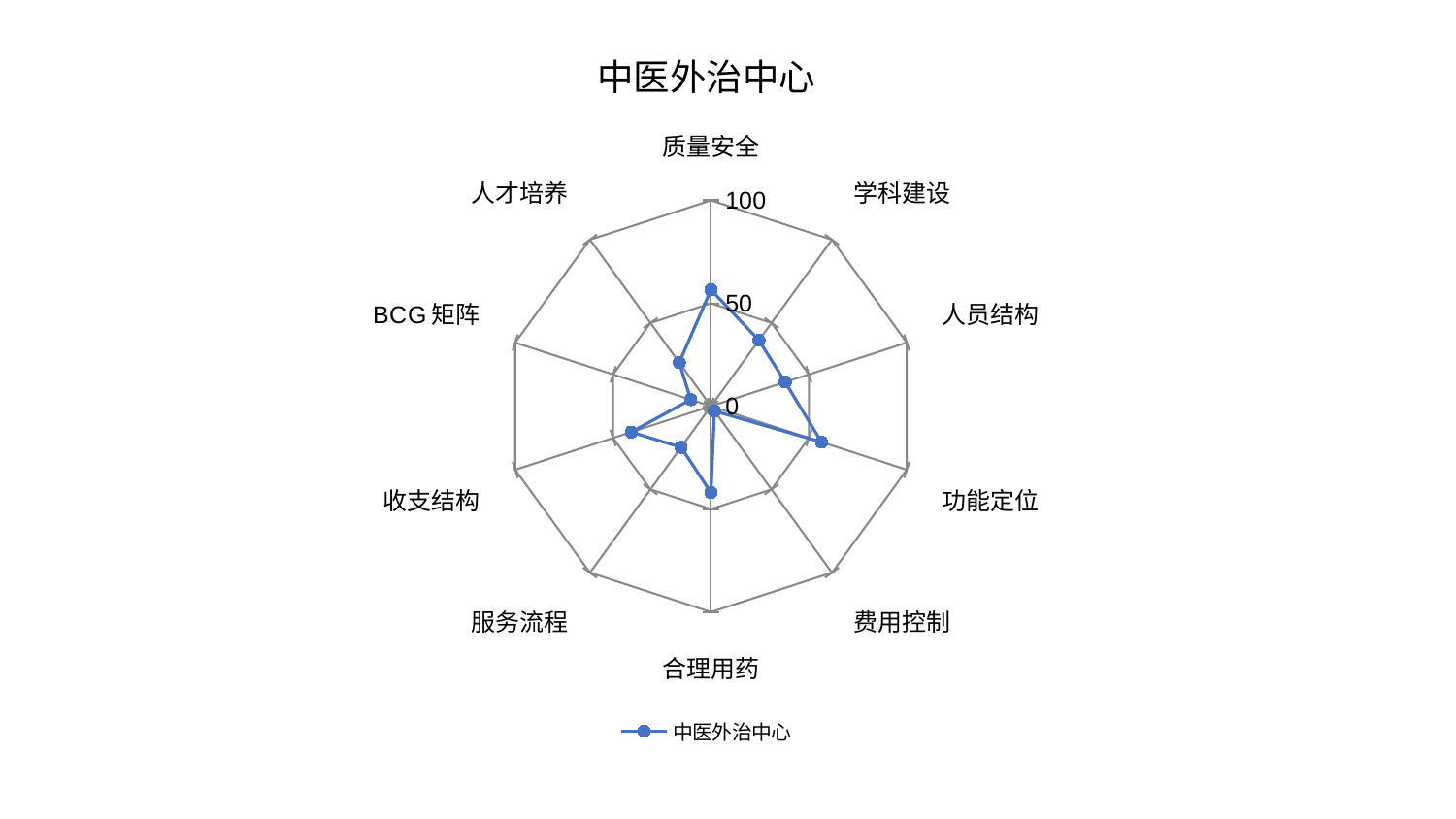

### Chart: 中医外治中心

| Category | 中医外治中心 |
|---|---|
| 质量安全 | 56.56414514077342 |
| 学科建设 | 39.62577533503954 |
| 人员结构 | 37.91992503124116 |
| 功能定位 | 56.424828079309606 |
| 费用控制 | 2.9053202875422484 |
| 合理用药 | 42.00956243448245 |
| 服务流程 | 24.715176966501556 |
| 收支结构 | 40.724215195235715 |
| BCG矩阵 | 10.342245808404266 |
| 人才培养 | 26.204789070860556 |
100